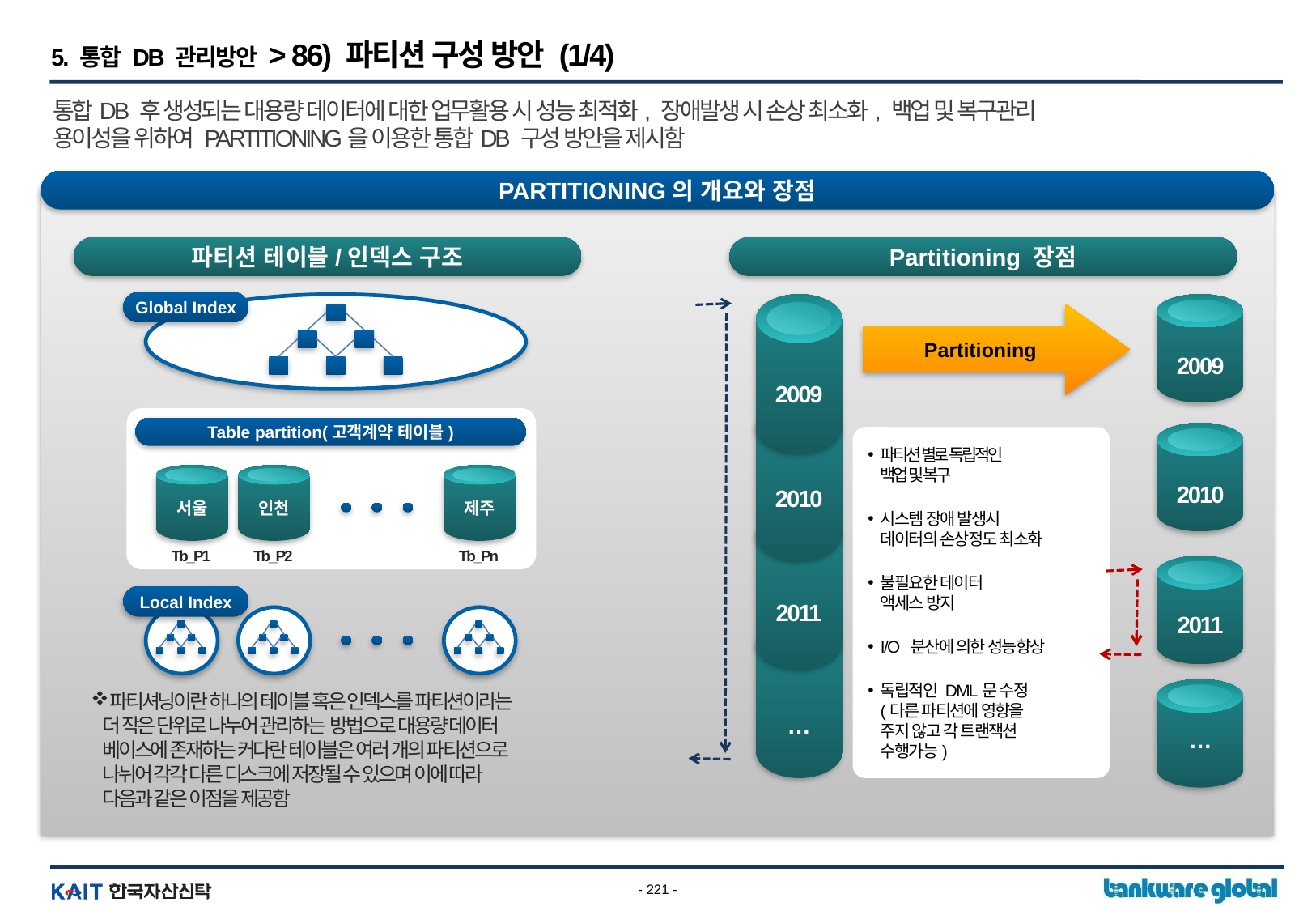

5. 통합 DB 관리방안 > 86) 파티션 구성 방안 (1/4)
통합DB 후 생성되는 대용량 데이터에 대한 업무활용 시 성능 최적화, 장애발생 시 손상 최소화, 백업 및 복구관리
용이성을 위하여 PARTITIONING을 이용한 통합DB 구성 방안을 제시함
PARTITIONING의 개요와 장점

파티션 테이블/인덱스 구조
Partitioning 장점
Global Index

Partitioning
2009
2009

Table partition(고객계약 테이블)

파티션 별로 독립적인
백업 및 복구

시스템 장애 발생시
데이터의 손상정도 최소화

불필요한 데이터
액세스 방지

I/O  분산에 의한 성능향상

독립적인 DML문 수정
(다른 파티션에 영향을
주지 않고 각 트랜잭션
수행가능)

2010
2010
서울
인천
제주

Tb_P1
Tb_P2
Tb_Pn

Local Index
2011
2011

파티셔닝이란 하나의 테이블 혹은 인덱스를 파티션이라는
더 작은 단위로 나누어 관리하는  방법으로 대용량 데이터
베이스에 존재하는 커다란 테이블은 여러 개의 파티션으로
나뉘어 각각 다른 디스크에 저장될 수 있으며 이에 따라
다음과 같은 이점을 제공함

…
…